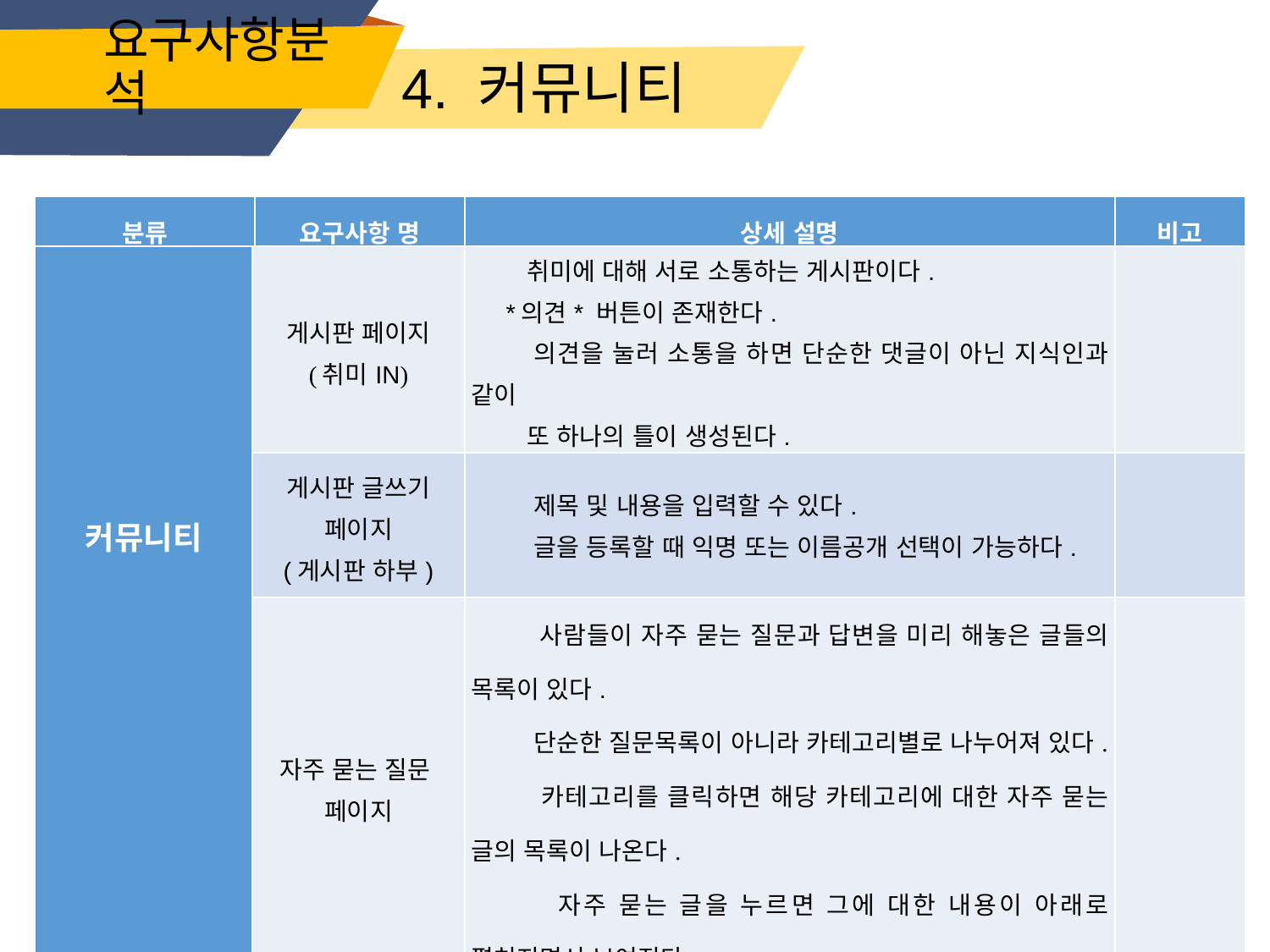

# 요구사항분석
4. 커뮤니티

| 분류 | 요구사항 명 | 상세 설명 | 비고 |
| --- | --- | --- | --- |
| 커뮤니티 | 게시판 페이지 (취미IN) | 취미에 대해 서로 소통하는 게시판이다. \*의견\* 버튼이 존재한다. 의견을 눌러 소통을 하면 단순한 댓글이 아닌 지식인과 같이 또 하나의 틀이 생성된다. |  |
| --- | --- | --- | --- |
|  | 게시판 글쓰기 페이지 (게시판 하부) | 제목 및 내용을 입력할 수 있다. 글을 등록할 때 익명 또는 이름공개 선택이 가능하다. |  |
|  | 자주 묻는 질문 페이지 | 사람들이 자주 묻는 질문과 답변을 미리 해놓은 글들의 목록이 있다. 단순한 질문목록이 아니라 카테고리별로 나누어져 있다. 카테고리를 클릭하면 해당 카테고리에 대한 자주 묻는 글의 목록이 나온다. 자주 묻는 글을 누르면 그에 대한 내용이 아래로 펼쳐지면서 보여진다. |  |